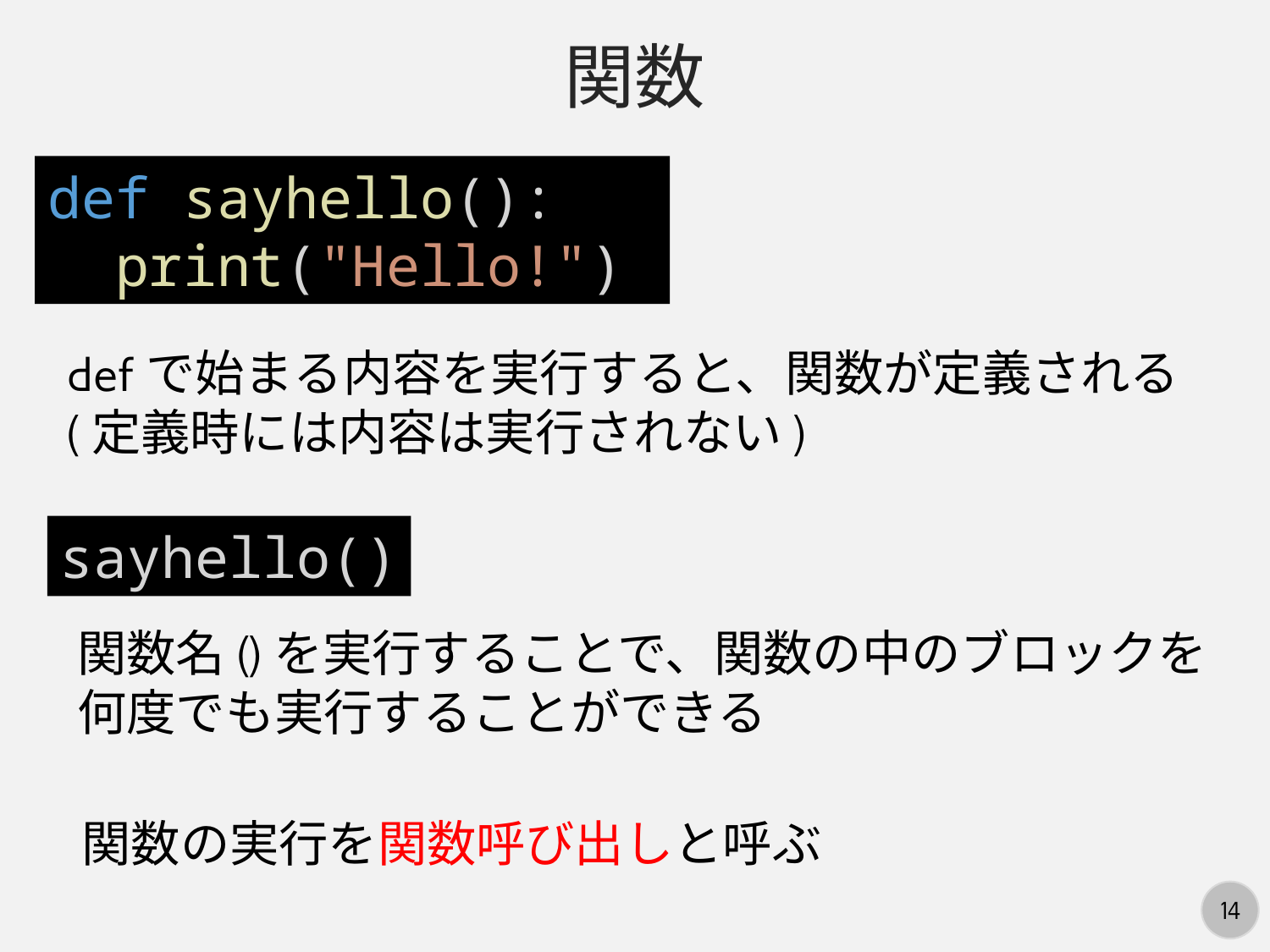

関数
def sayhello():
  print("Hello!")
defで始まる内容を実行すると、関数が定義される
(定義時には内容は実行されない)
sayhello()
関数名()を実行することで、関数の中のブロックを
何度でも実行することができる
関数の実行を関数呼び出しと呼ぶ